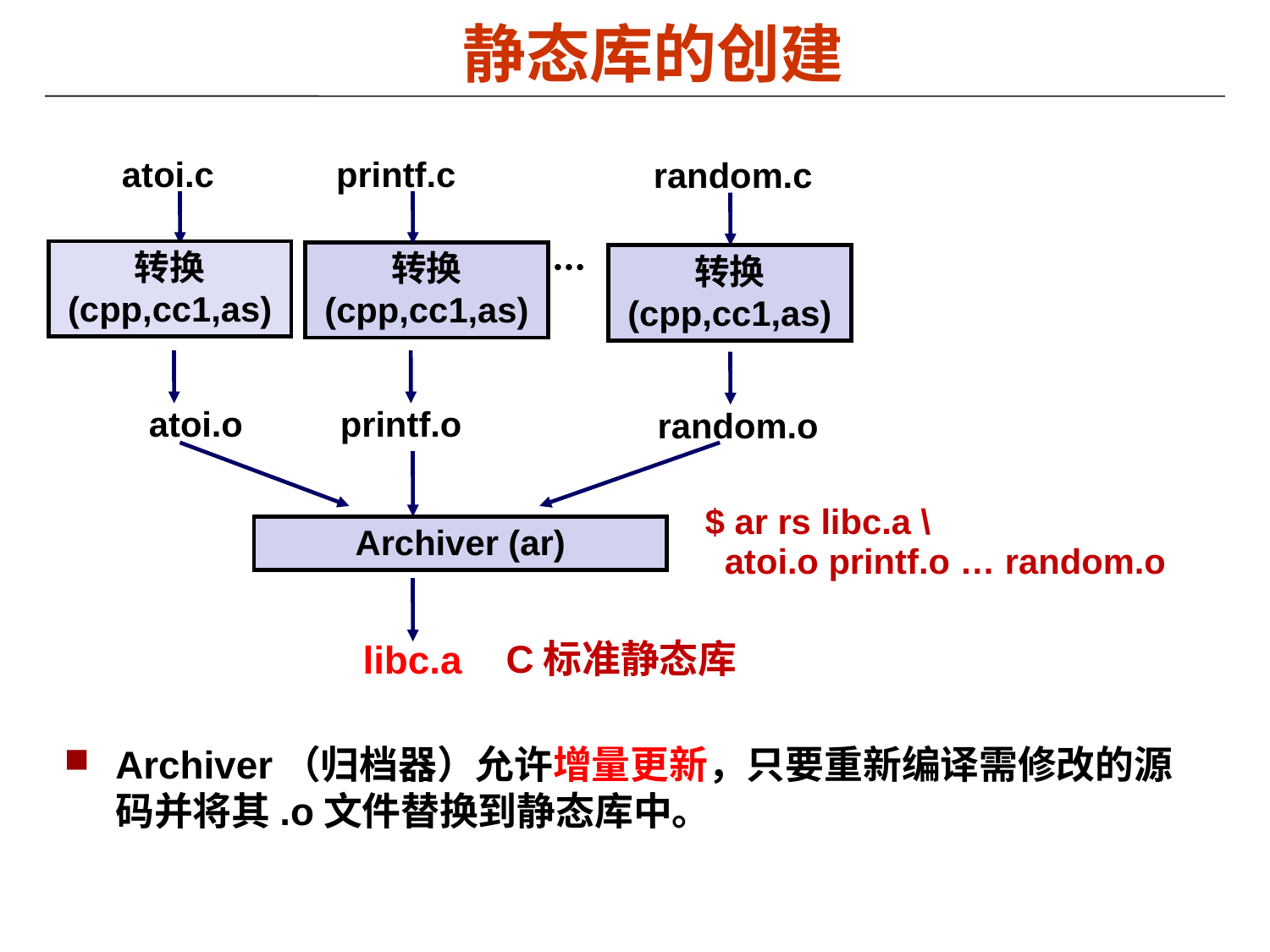

静态库的创建
atoi.c
printf.c
random.c

...
转换
(cpp,cc1,as)
转换
(cpp,cc1,as)
转换
(cpp,cc1,as)

atoi.o
printf.o
random.o

$ ar rs libc.a \
  atoi.o printf.o … random.o
Archiver (ar)

C标准静态库
libc.a
Archiver（归档器）允许增量更新，只要重新编译需修改的源码并将其.o文件替换到静态库中。